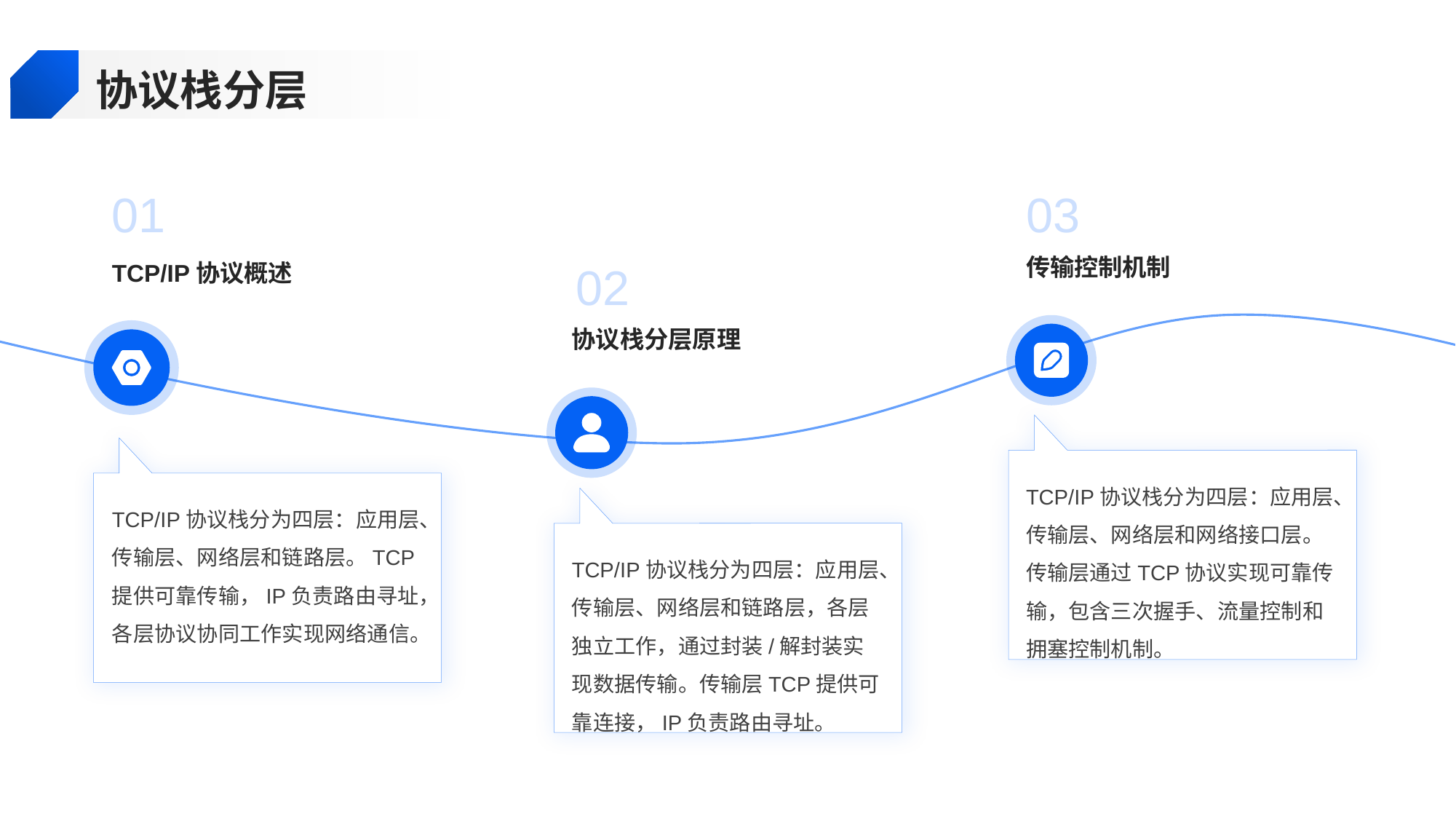

协议栈分层
01
03
传输控制机制
TCP/IP协议概述
02

协议栈分层原理

TCP/IP协议栈分为四层：应用层、传输层、网络层和网络接口层。传输层通过TCP协议实现可靠传输，包含三次握手、流量控制和拥塞控制机制。

TCP/IP协议栈分为四层：应用层、传输层、网络层和链路层。TCP提供可靠传输，IP负责路由寻址，各层协议协同工作实现网络通信。
TCP/IP协议栈分为四层：应用层、传输层、网络层和链路层，各层独立工作，通过封装/解封装实现数据传输。传输层TCP提供可靠连接，IP负责路由寻址。